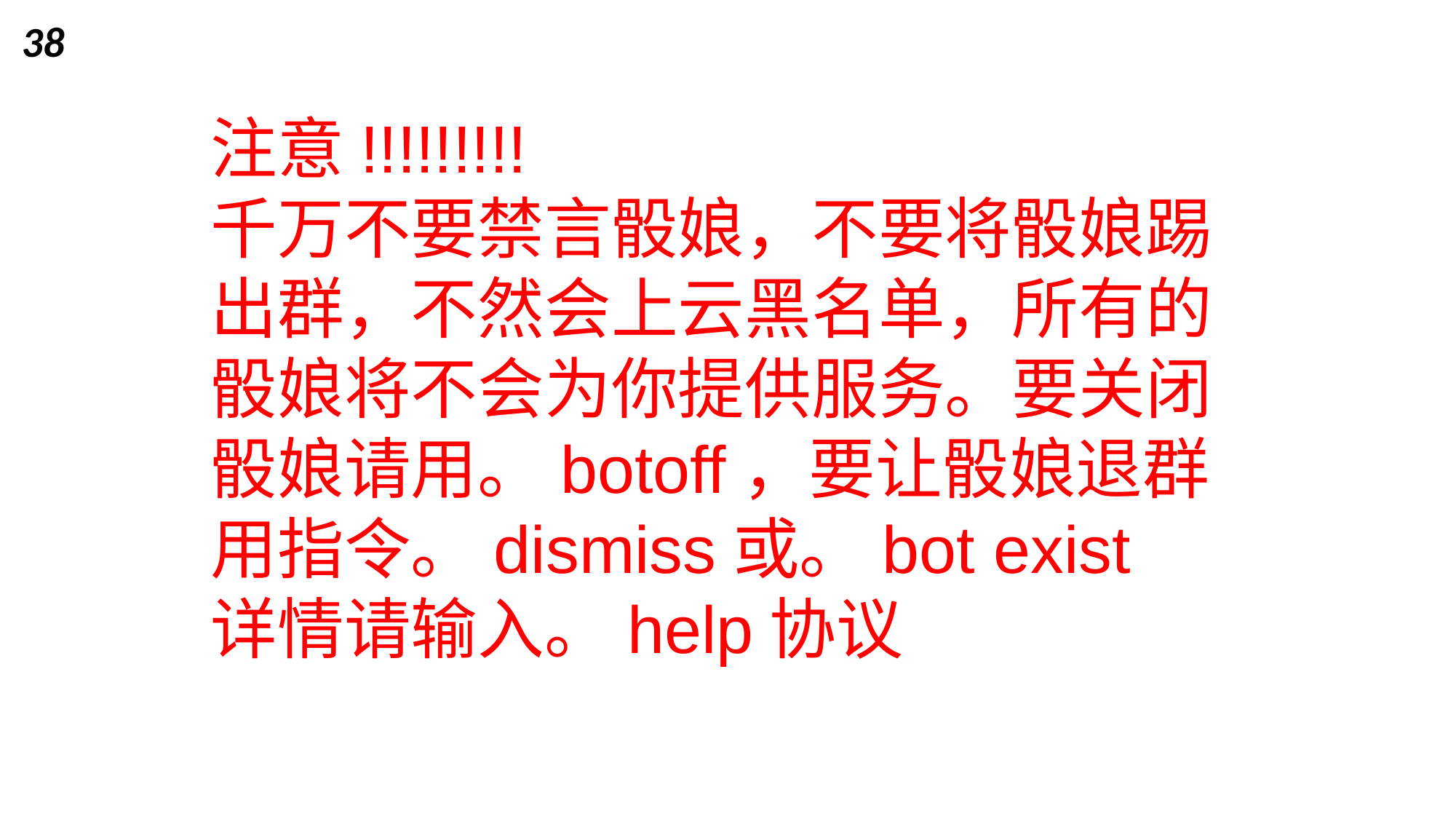

38
注意!!!!!!!!!
千万不要禁言骰娘，不要将骰娘踢出群，不然会上云黑名单，所有的骰娘将不会为你提供服务。要关闭骰娘请用。botoff，要让骰娘退群用指令。dismiss或。bot exist
详情请输入。help协议